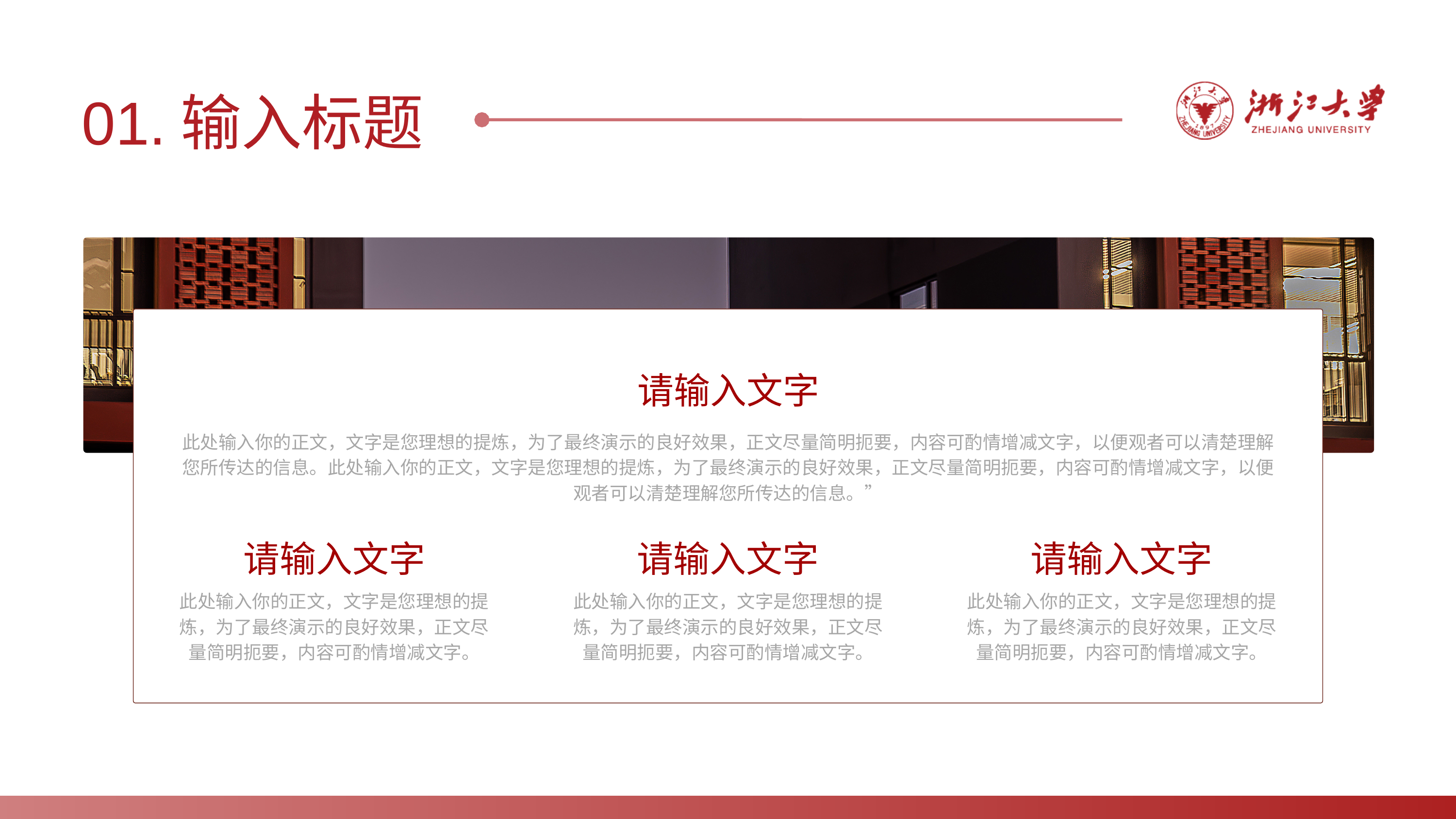

01.输入标题

请输入文字
此处输入你的正文，文字是您理想的提炼，为了最终演示的良好效果，正文尽量简明扼要，内容可酌情增减文字，以便观者可以清楚理解您所传达的信息。此处输入你的正文，文字是您理想的提炼，为了最终演示的良好效果，正文尽量简明扼要，内容可酌情增减文字，以便观者可以清楚理解您所传达的信息。”
请输入文字
请输入文字
请输入文字
此处输入你的正文，文字是您理想的提炼，为了最终演示的良好效果，正文尽量简明扼要，内容可酌情增减文字。
此处输入你的正文，文字是您理想的提炼，为了最终演示的良好效果，正文尽量简明扼要，内容可酌情增减文字。
此处输入你的正文，文字是您理想的提炼，为了最终演示的良好效果，正文尽量简明扼要，内容可酌情增减文字。